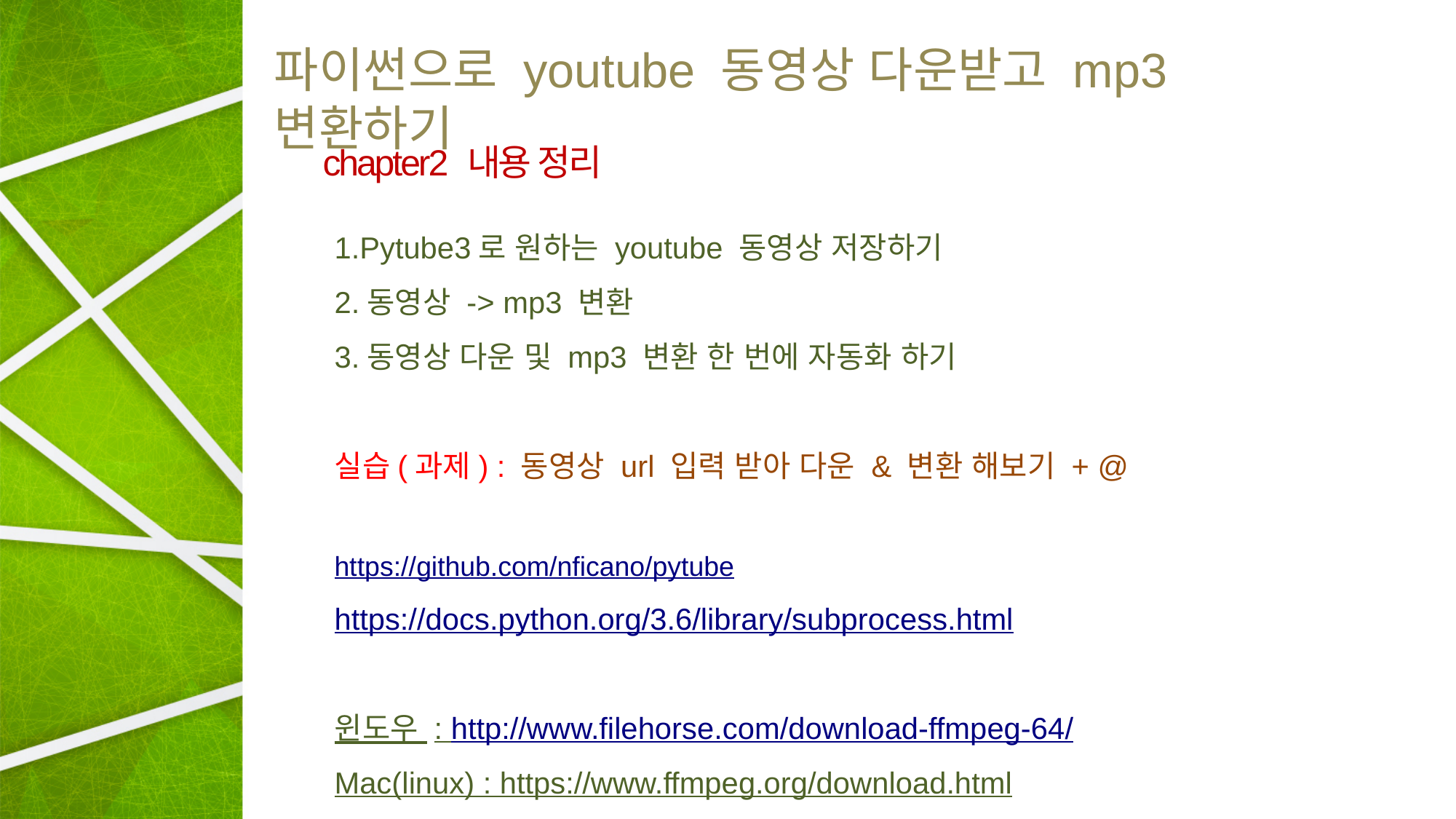

파이썬으로 youtube 동영상 다운받고 mp3 변환하기
chapter2 내용 정리
1.Pytube3로 원하는 youtube 동영상 저장하기
2.동영상 -> mp3 변환
3.동영상 다운 및 mp3 변환 한 번에 자동화 하기

실습(과제) : 동영상 url 입력 받아 다운 & 변환 해보기 + @

https://github.com/nficano/pytube
https://docs.python.org/3.6/library/subprocess.html

윈도우 : http://www.filehorse.com/download-ffmpeg-64/
Mac(linux) : https://www.ffmpeg.org/download.html